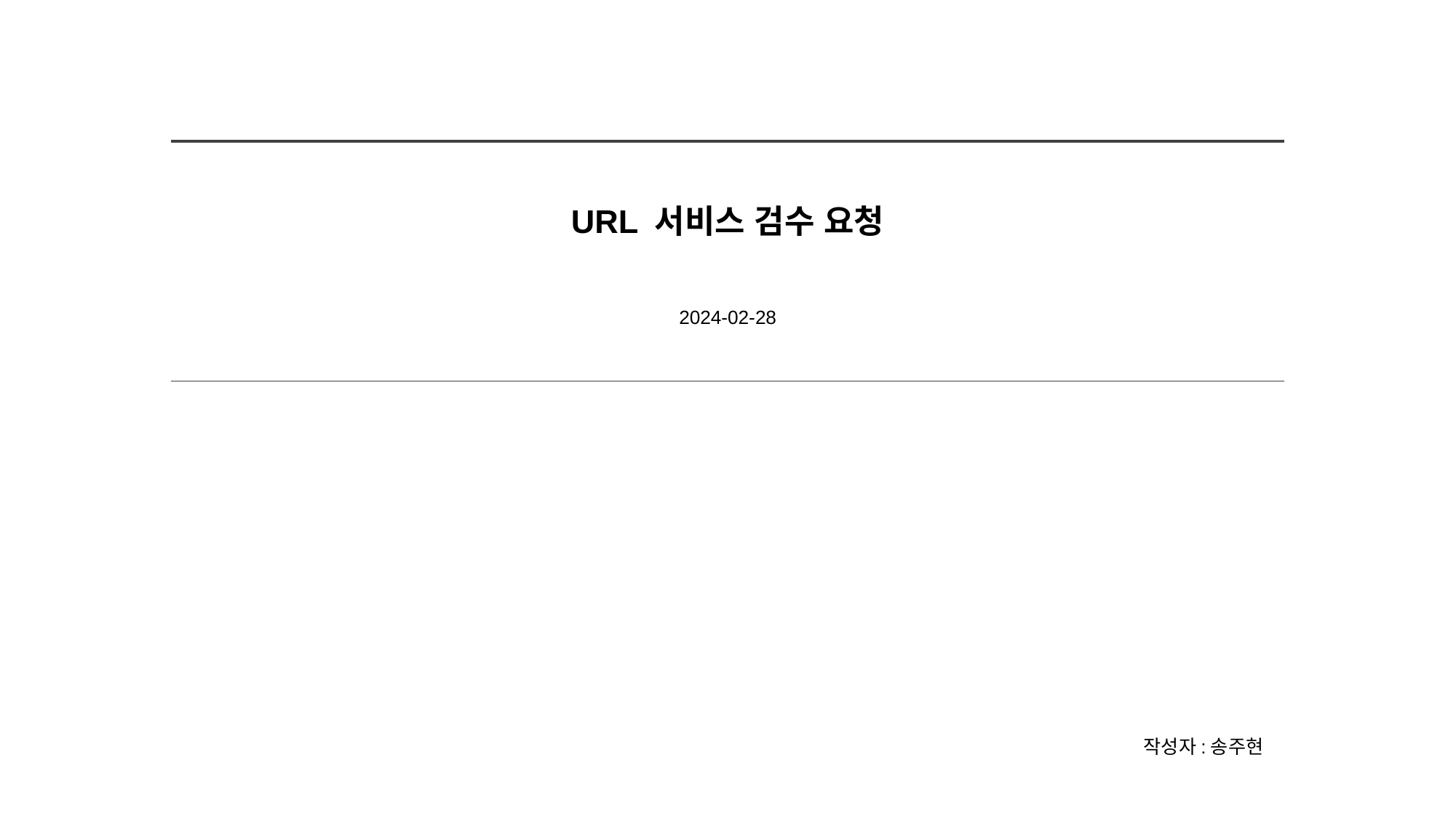

|  |
| --- |
URL 서비스 검수 요청
2024-02-28
작성자:송주현